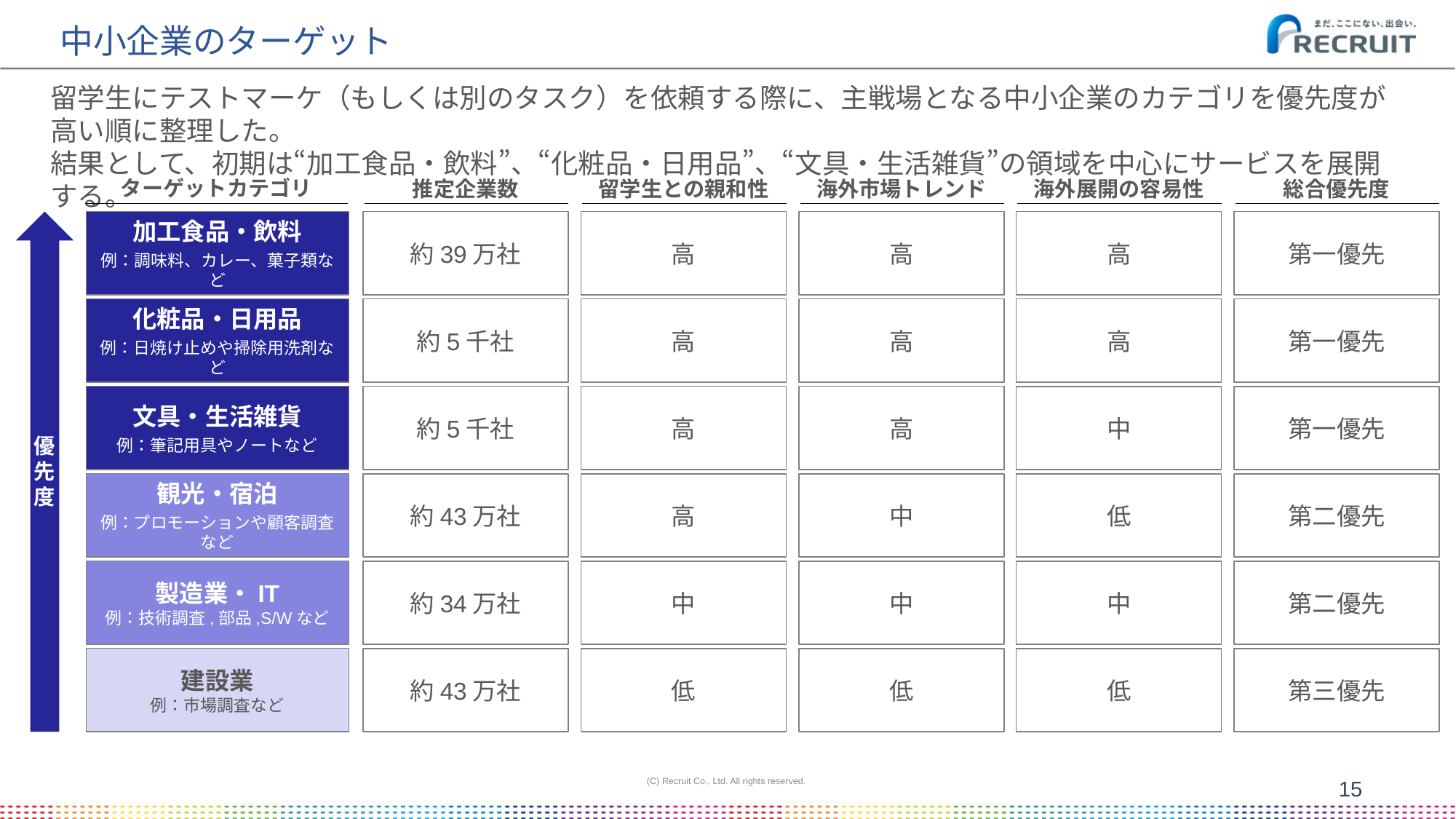

# 中小企業のターゲット
留学生にテストマーケ（もしくは別のタスク）を依頼する際に、主戦場となる中小企業のカテゴリを優先度が高い順に整理した。
結果として、初期は“加工食品・飲料”、“化粧品・日用品”、“文具・生活雑貨”の領域を中心にサービスを展開する。
ターゲットカテゴリ
推定企業数
海外市場トレンド
留学生との親和性
海外展開の容易性
総合優先度
加工食品・飲料
例：調味料、カレー、菓子類など
約39万社
高
高
高
第一優先
化粧品・日用品
例：日焼け止めや掃除用洗剤など
約5千社
高
高
高
第一優先
文具・生活雑貨
例：筆記用具やノートなど
約5千社
高
高
中
第一優先
優先度

観光・宿泊
例：プロモーションや顧客調査など
約43万社
高
中
低
第二優先
製造業・IT
例：技術調査,部品,S/Wなど
約34万社
中
中
中
第二優先
建設業
例：市場調査など
約43万社
低
低
低
第三優先
(C) Recruit Co., Ltd. All rights reserved.